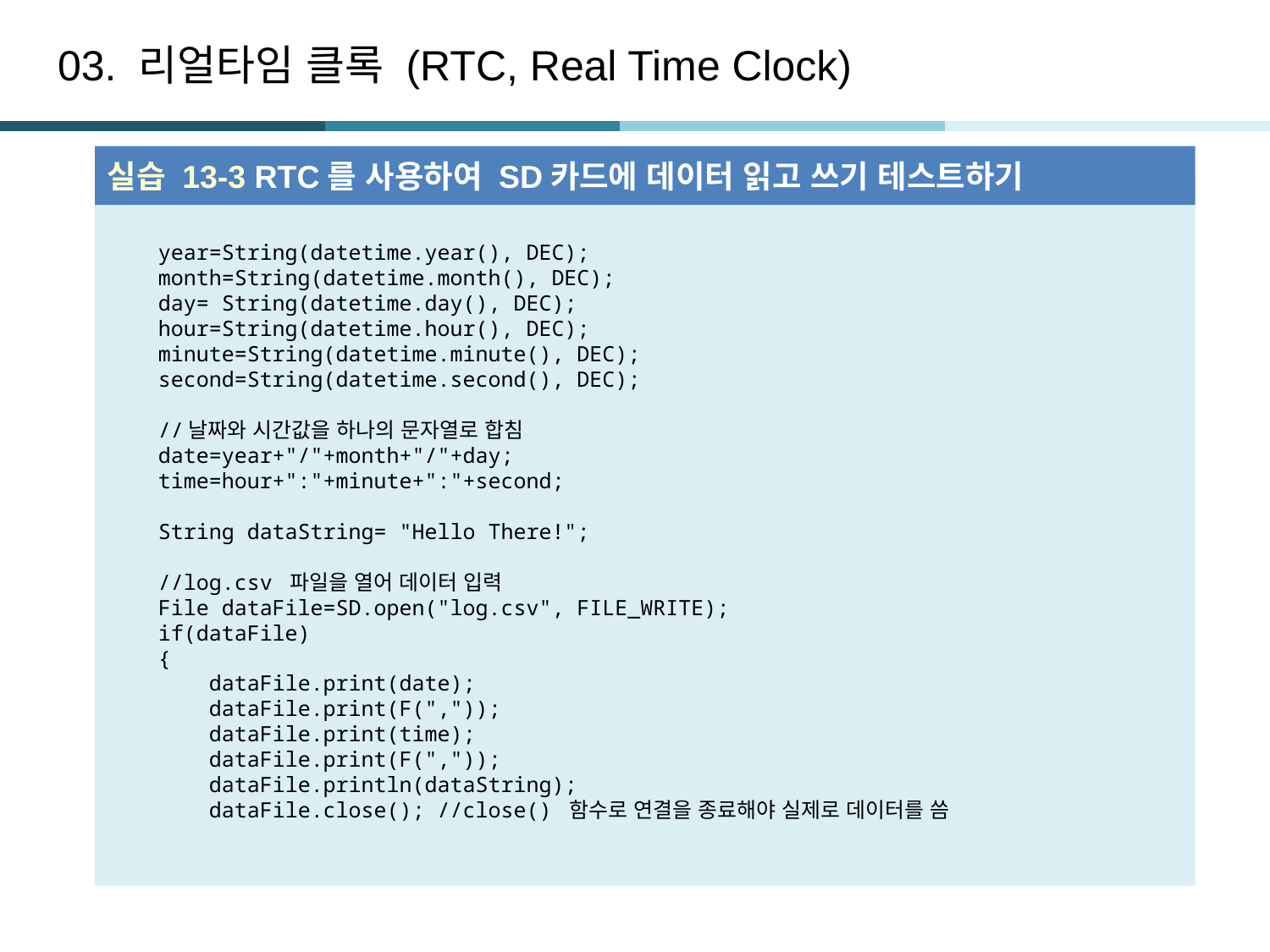

# 03. 리얼타임 클록 (RTC, Real Time Clock)
실습 13-3 RTC를 사용하여 SD카드에 데이터 읽고 쓰기 테스트하기
    year=String(datetime.year(), DEC);
    month=String(datetime.month(), DEC);
    day= String(datetime.day(), DEC);
    hour=String(datetime.hour(), DEC);
    minute=String(datetime.minute(), DEC);
    second=String(datetime.second(), DEC);

    //날짜와 시간값을 하나의 문자열로 합침
    date=year+"/"+month+"/"+day;
    time=hour+":"+minute+":"+second;

    String dataString= "Hello There!";

    //log.csv 파일을 열어 데이터 입력
    File dataFile=SD.open("log.csv", FILE_WRITE);
    if(dataFile)
    {
        dataFile.print(date);
        dataFile.print(F(","));
        dataFile.print(time);
        dataFile.print(F(","));
        dataFile.println(dataString);
        dataFile.close(); //close() 함수로 연결을 종료해야 실제로 데이터를 씀